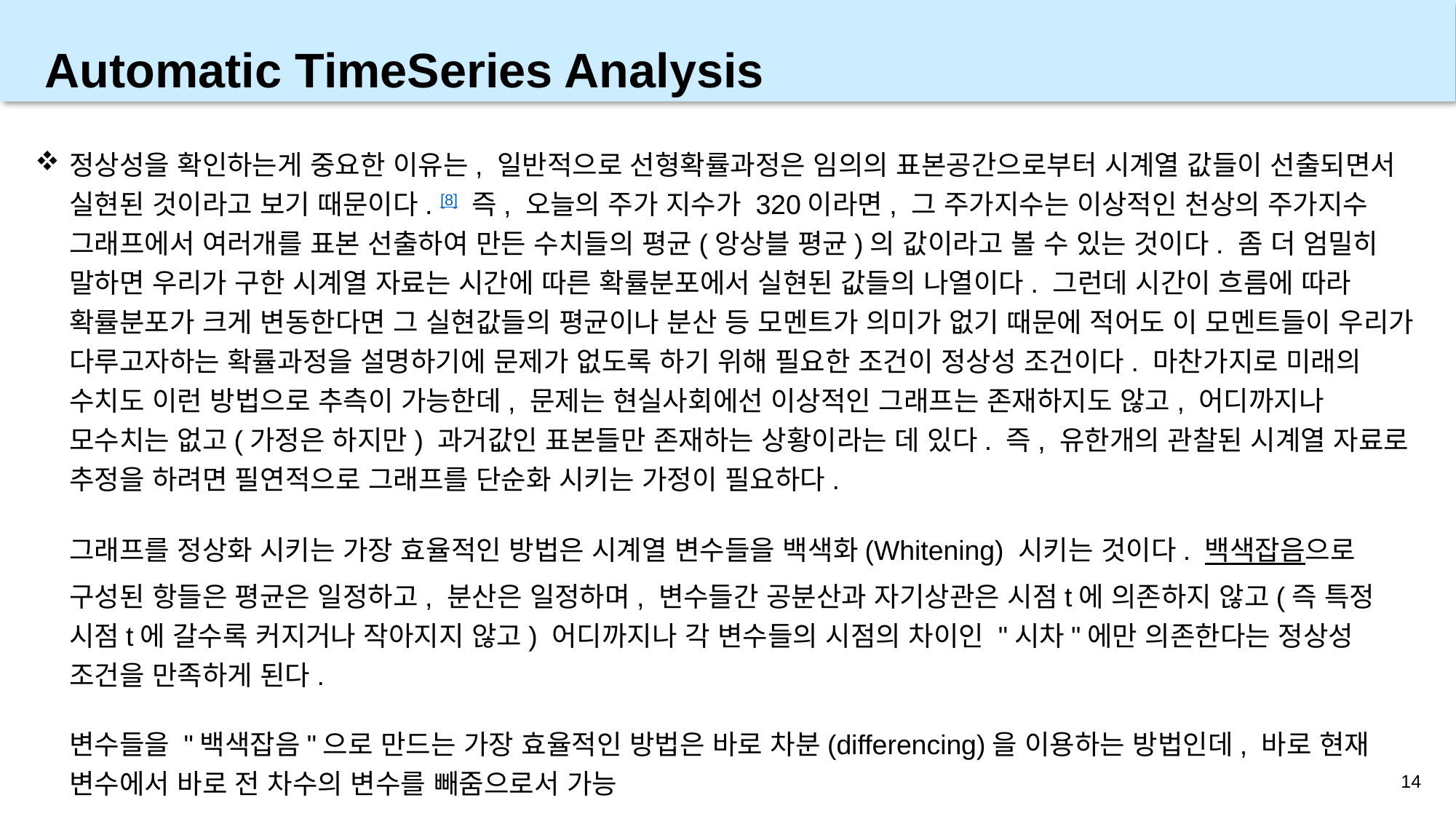

Automatic TimeSeries Analysis
정상성을 확인하는게 중요한 이유는, 일반적으로 선형확률과정은 임의의 표본공간으로부터 시계열 값들이 선출되면서 실현된 것이라고 보기 때문이다. [8] 즉, 오늘의 주가 지수가 320이라면, 그 주가지수는 이상적인 천상의 주가지수 그래프에서 여러개를 표본 선출하여 만든 수치들의 평균(앙상블 평균)의 값이라고 볼 수 있는 것이다. 좀 더 엄밀히 말하면 우리가 구한 시계열 자료는 시간에 따른 확률분포에서 실현된 값들의 나열이다. 그런데 시간이 흐름에 따라 확률분포가 크게 변동한다면 그 실현값들의 평균이나 분산 등 모멘트가 의미가 없기 때문에 적어도 이 모멘트들이 우리가 다루고자하는 확률과정을 설명하기에 문제가 없도록 하기 위해 필요한 조건이 정상성 조건이다. 마찬가지로 미래의 수치도 이런 방법으로 추측이 가능한데, 문제는 현실사회에선 이상적인 그래프는 존재하지도 않고, 어디까지나 모수치는 없고(가정은 하지만) 과거값인 표본들만 존재하는 상황이라는 데 있다. 즉, 유한개의 관찰된 시계열 자료로 추정을 하려면 필연적으로 그래프를 단순화 시키는 가정이 필요하다.
그래프를 정상화 시키는 가장 효율적인 방법은 시계열 변수들을 백색화(Whitening) 시키는 것이다. 백색잡음으로 구성된 항들은 평균은 일정하고, 분산은 일정하며, 변수들간 공분산과 자기상관은 시점t에 의존하지 않고(즉 특정 시점t에 갈수록 커지거나 작아지지 않고) 어디까지나 각 변수들의 시점의 차이인 "시차"에만 의존한다는 정상성 조건을 만족하게 된다.
변수들을 "백색잡음"으로 만드는 가장 효율적인 방법은 바로 차분(differencing)을 이용하는 방법인데, 바로 현재 변수에서 바로 전 차수의 변수를 빼줌으로서 가능
14